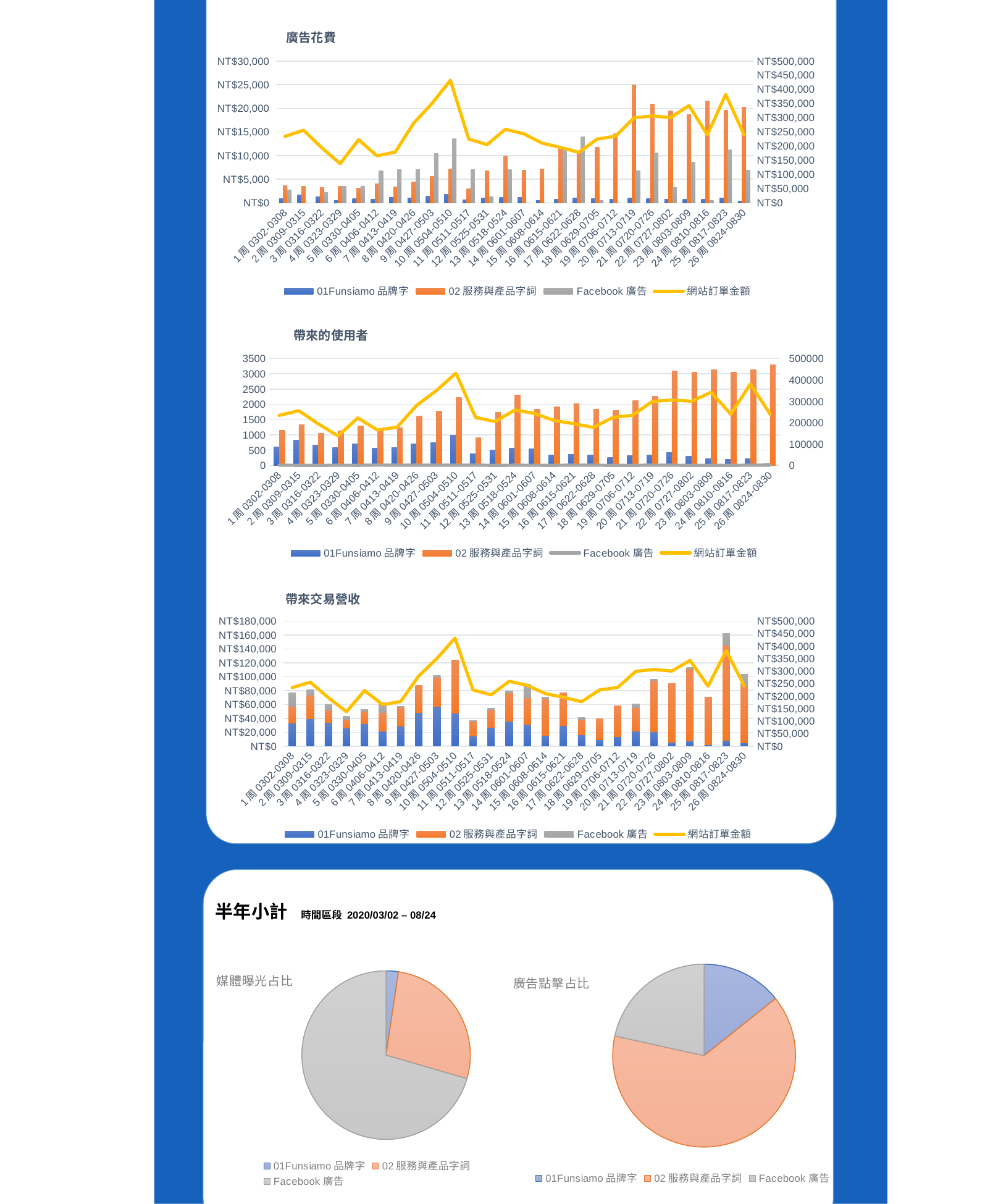

### Chart: 廣告花費

| Category | 01Funsiamo品牌字 | 02服務與產品字詞 | Facebook廣告 | 網站訂單金額 |
|---|---|---|---|---|
| 1周0302-0308 | 902.0 | 3630.0 | 2716.0 | 234218.0 |
| 2周0309-0315 | 1626.0 | 3511.0 | 0.0 | 256022.0 |
| 3周0316-0322 | 1237.0 | 3292.0 | 2186.0 | 193954.0 |
| 4周0323-0329 | 561.0 | 3545.0 | 3502.0 | 137938.0 |
| 5周0330-0405 | 919.0 | 3149.0 | 3496.0 | 222648.0 |
| 6周0406-0412 | 751.0 | 3961.0 | 6828.0 | 165808.0 |
| 7周0413-0419 | 1118.0 | 3425.0 | 7013.0 | 178944.0 |
| 8周0420-0426 | 1061.0 | 4377.0 | 7025.0 | 281026.0 |
| 9周0427-0503 | 1409.0 | 5616.0 | 10485.0 | 350420.0 |
| 10周0504-0510 | 1764.0 | 7097.0 | 13624.0 | 431942.0 |
| 11周0511-0517 | 662.0 | 2977.0 | 7003.0 | 224902.0 |
| 12周0525-0531 | 961.0 | 6725.0 | 1347.0 | 205244.0 |
| 13周0518-0524 | 1105.0 | 9885.0 | 6997.0 | 259550.0 |
| 14周0601-0607 | 1150.0 | 6909.0 | 0.0 | 243306.0 |
| 15周0608-0614 | 553.0 | 7185.0 | 0.0 | 210372.0 |
| 16周0615-0621 | 772.0 | 11801.0 | 11531.0 | 195496.0 |
| 17周0622-0628 | 1039.0 | 10604.0 | 14001.0 | 177918.0 |
| 18周0629-0705 | 869.0 | 11744.0 | 438.0 | 224770.0 |
| 19周0706-0712 | 761.0 | 14645.0 | 0.0 | 234812.0 |
| 20周0713-0719 | 1009.0 | 24876.0 | 6721.0 | 299400.0 |
| 21周0720-0726 | 949.0 | 20900.0 | 10573.0 | 306392.0 |
| 22周0727-0802 | 718.0 | 19485.0 | 3192.0 | 300408.0 |
| 23周0803-0809 | 763.0 | 18713.0 | 8579.0 | 342854.0 |
| 24周0810-0816 | 792.0 | 21561.0 | 472.0 | 239998.0 |
| 25周0817-0823 | 1048.0 | 19572.0 | 11227.0 | 381754.0 |
| 26周0824-0830 | 352.0 | 20244.0 | 6959.0 | 240478.0 |

### Chart: 帶來的使用者

| Category | 01Funsiamo品牌字 | 02服務與產品字詞 | Facebook廣告 | 網站訂單金額 |
|---|---|---|---|---|
| 1周0302-0308 | 610.0 | 1150.0 | 705.0 | 234218.0 |
| 2周0309-0315 | 818.0 | 1340.0 | 330.0 | 256022.0 |
| 3周0316-0322 | 666.0 | 1050.0 | 68.0 | 193954.0 |
| 4周0323-0329 | 582.0 | 1131.0 | 633.0 | 137938.0 |
| 5周0330-0405 | 714.0 | 1288.0 | 243.0 | 222648.0 |
| 6周0406-0412 | 569.0 | 1200.0 | 1287.0 | 165808.0 |
| 7周0413-0419 | 591.0 | 1233.0 | 543.0 | 178944.0 |
| 8周0420-0426 | 701.0 | 1611.0 | 571.0 | 281026.0 |
| 9周0427-0503 | 748.0 | 1781.0 | 763.0 | 350420.0 |
| 10周0504-0510 | 981.0 | 2231.0 | 962.0 | 431942.0 |
| 11周0511-0517 | 383.0 | 904.0 | 962.0 | 224902.0 |
| 12周0525-0531 | 503.0 | 1736.0 | 117.0 | 205244.0 |
| 13周0518-0524 | 557.0 | 2301.0 | 676.0 | 259550.0 |
| 14周0601-0607 | 541.0 | 1835.0 | 387.0 | 243306.0 |
| 15周0608-0614 | 341.0 | 1920.0 | 327.0 | 210372.0 |
| 16周0615-0621 | 370.0 | 2026.0 | 726.0 | 195496.0 |
| 17周0622-0628 | 345.0 | 1832.0 | 828.0 | 177918.0 |
| 18周0629-0705 | 253.0 | 1797.0 | 63.0 | 224770.0 |
| 19周0706-0712 | 322.0 | 2131.0 | 15.0 | 234812.0 |
| 20周0713-0719 | 349.0 | 2274.0 | 948.0 | 299400.0 |
| 21周0720-0726 | 420.0 | 3094.0 | 537.0 | 306392.0 |
| 22周0727-0802 | 291.0 | 3061.0 | 28.0 | 300408.0 |
| 23周0803-0809 | 220.0 | 3144.0 | 141.0 | 342854.0 |
| 24周0810-0816 | 200.0 | 3066.0 | 8.0 | 239998.0 |
| 25周0817-0823 | 224.0 | 3135.0 | 786.0 | 381754.0 |
| 26周0824-0830 | 58.0 | 3294.0 | 579.0 | 240478.0 |

### Chart: 帶來交易營收

| Category | 01Funsiamo品牌字 | 02服務與產品字詞 | Facebook廣告 | 網站訂單金額 |
|---|---|---|---|---|
| 1周0302-0308 | 33174.0 | 23988.0 | 19552.0 | 234218.0 |
| 2周0309-0315 | 39172.0 | 34160.0 | 7902.0 | 256022.0 |
| 3周0316-0322 | 33862.0 | 17980.0 | 7902.0 | 193954.0 |
| 4周0323-0329 | 26582.0 | 11630.0 | 4420.0 | 137938.0 |
| 5周0330-0405 | 32250.0 | 18060.0 | 2160.0 | 222648.0 |
| 6周0406-0412 | 21980.0 | 26032.0 | 14440.0 | 165808.0 |
| 7周0413-0419 | 29154.0 | 26884.0 | 880.0 | 178944.0 |
| 8周0420-0426 | 48124.0 | 39386.0 | 0.0 | 281026.0 |
| 9周0427-0503 | 57046.0 | 42284.0 | 1960.0 | 350420.0 |
| 10周0504-0510 | 47842.0 | 76066.0 | 0.0 | 431942.0 |
| 11周0511-0517 | 14876.0 | 21434.0 | 880.0 | 224902.0 |
| 12周0525-0531 | 26800.0 | 25602.0 | 2160.0 | 205244.0 |
| 13周0518-0524 | 36132.0 | 41178.0 | 2152.0 | 259550.0 |
| 14周0601-0607 | 31594.0 | 38004.0 | 19782.0 | 243306.0 |
| 15周0608-0614 | 15166.0 | 53152.0 | 2260.0 | 210372.0 |
| 16周0615-0621 | 29540.0 | 47000.0 | 0.0 | 195496.0 |
| 17周0622-0628 | 16080.0 | 22854.0 | 2412.0 | 177918.0 |
| 18周0629-0705 | 9116.0 | 30448.0 | 0.0 | 224770.0 |
| 19周0706-0712 | 13986.0 | 44232.0 | 0.0 | 234812.0 |
| 20周0713-0719 | 21292.0 | 34136.0 | 5070.0 | 299400.0 |
| 21周0720-0726 | 20646.0 | 73670.0 | 1760.0 | 306392.0 |
| 22周0727-0802 | 6046.0 | 83840.0 | 0.0 | 300408.0 |
| 23周0803-0809 | 7362.0 | 103872.0 | 2060.0 | 342854.0 |
| 24周0810-0816 | 1960.0 | 68628.0 | 0.0 | 239998.0 |
| 25周0817-0823 | 8720.0 | 136970.0 | 16146.0 | 381754.0 |
| 26周0824-0830 | 4770.0 | 81976.0 | 16504.0 | 240478.0 |
半年小計
時間區段 2020/03/02 – 08/24

### Chart: 媒體曝光占比

| Category |  |
|---|---|
| 01Funsiamo品牌字 | 58920.0 |
| 02服務與產品字詞 | 680159.0 |
| Facebook廣告 | 1765720.0 |

### Chart: 廣告點擊占比

| Category |  |
|---|---|
| 01Funsiamo品牌字 | 13954.0 |
| 02服務與產品字詞 | 62700.0 |
| Facebook廣告 | 21052.0 |